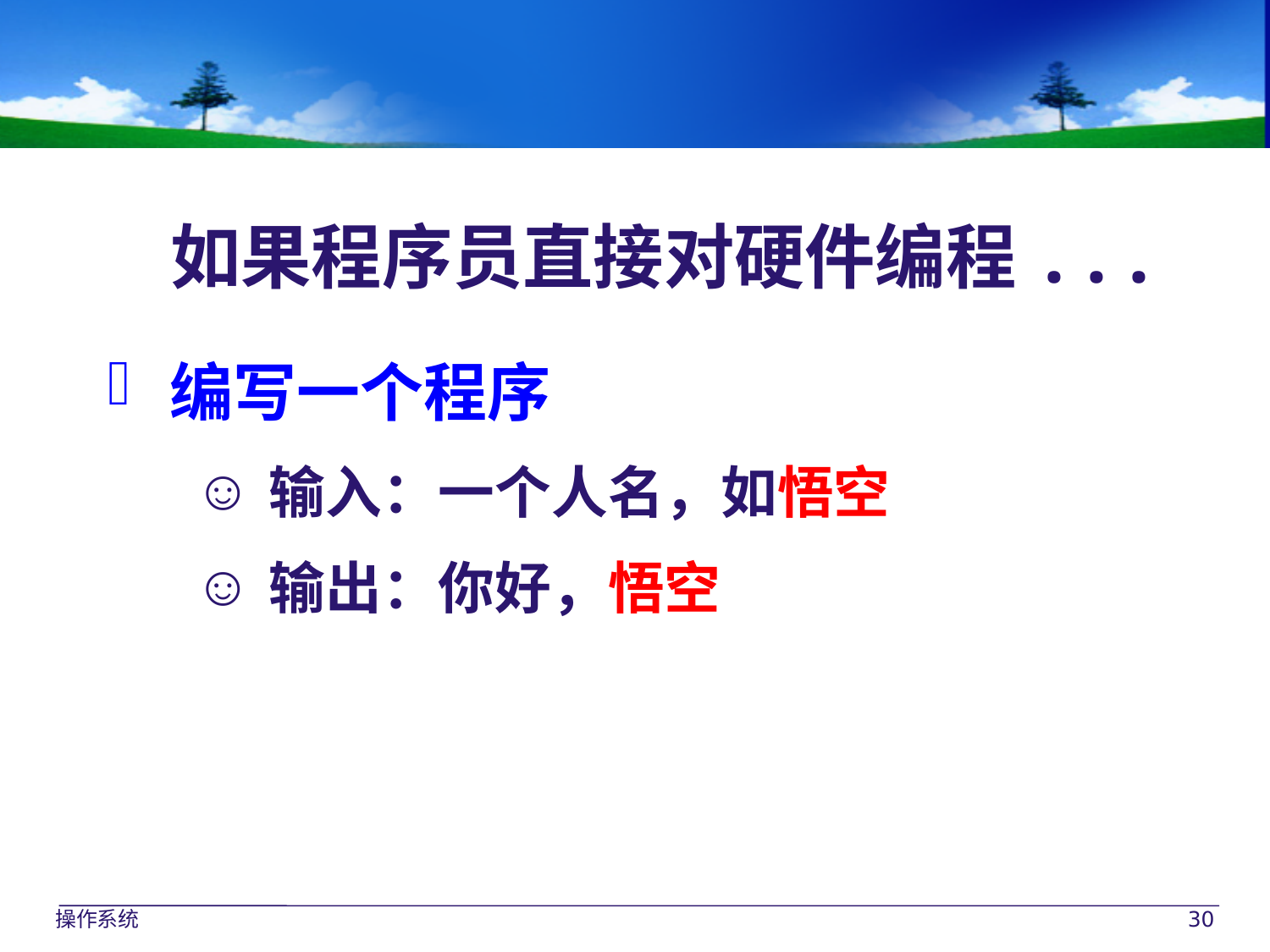

如果程序员直接对硬件编程...
编写一个程序
输入：一个人名，如悟空
输出：你好，悟空
操作系统
30